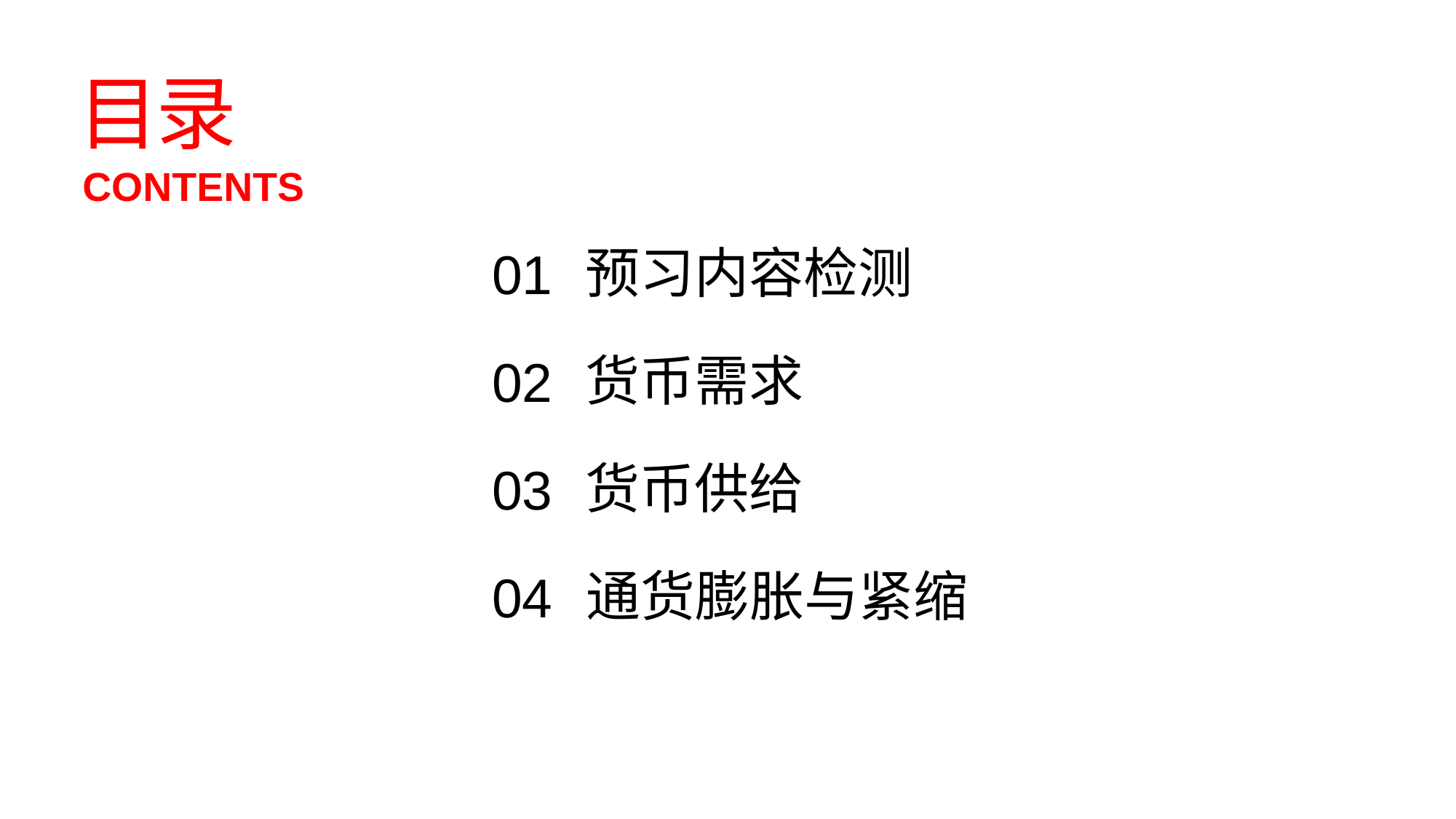

目录
CONTENTS
预习内容检测
01
货币需求
02
货币供给
03
通货膨胀与紧缩
04